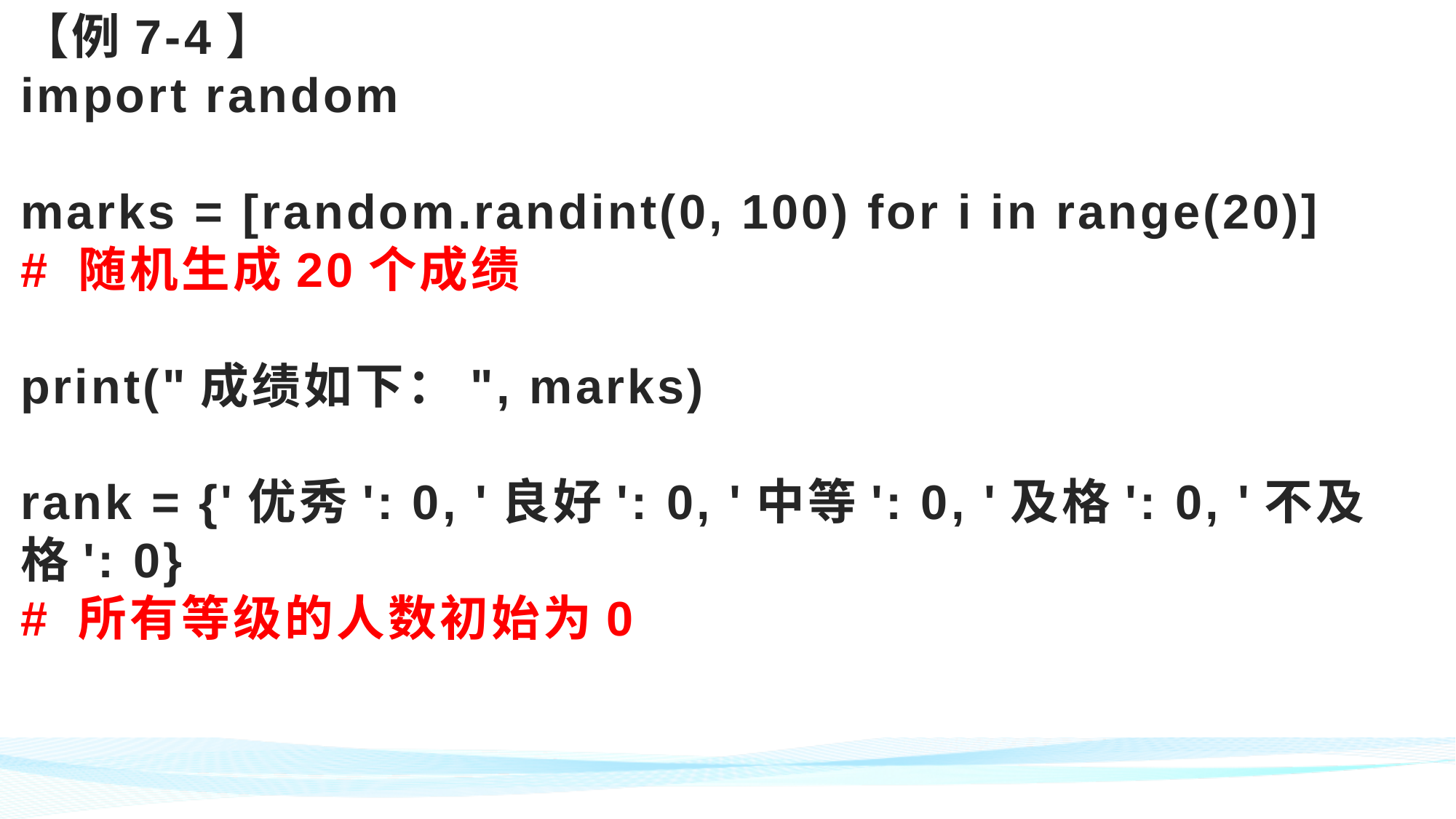

# 【例7-4】 import random marks = [random.randint(0, 100) for i in range(20)] # 随机生成20个成绩 print("成绩如下：", marks) rank = {'优秀': 0, '良好': 0, '中等': 0, '及格': 0, '不及格': 0} # 所有等级的人数初始为0
117